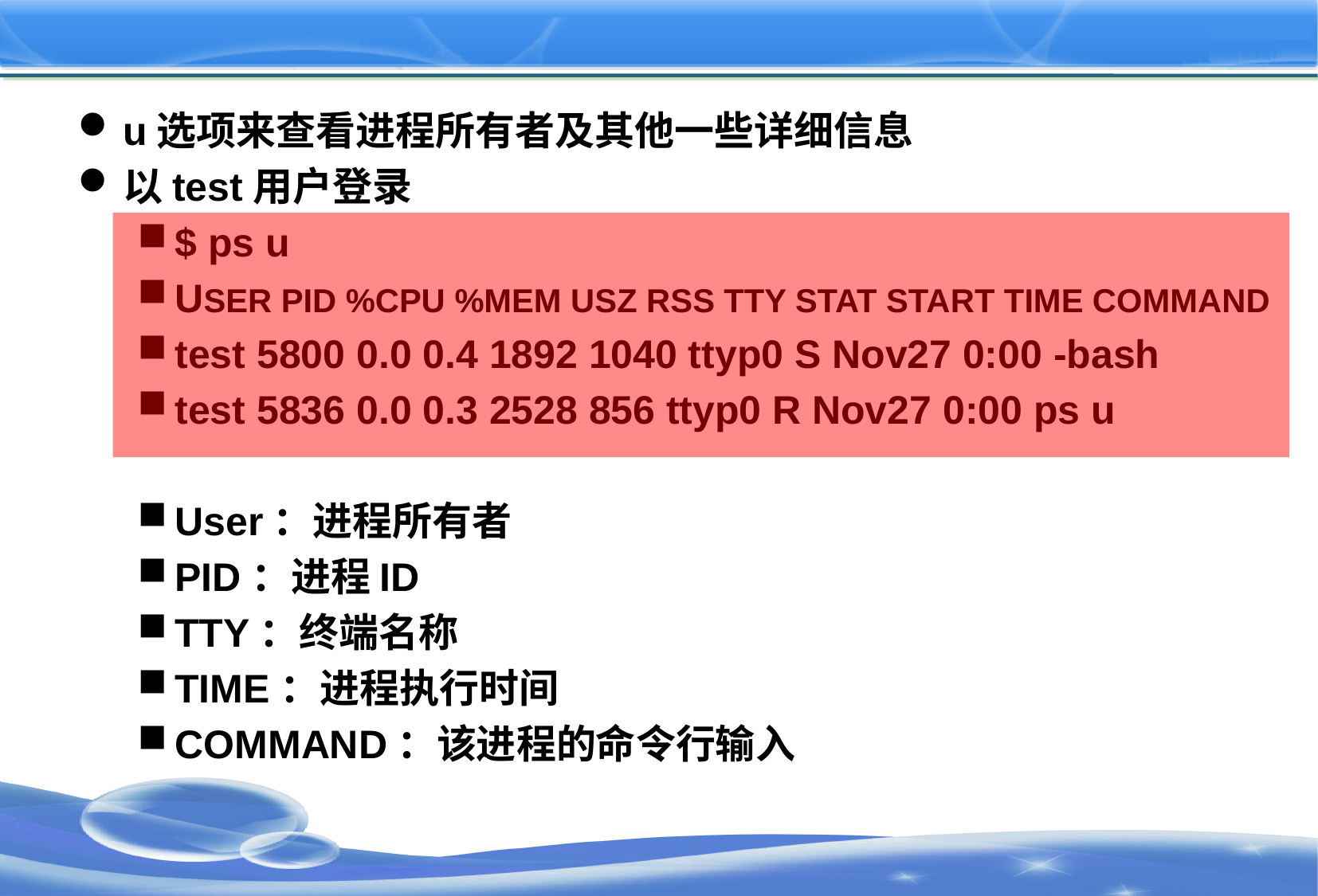

#
u选项来查看进程所有者及其他一些详细信息
以test用户登录
$ ps u
USER PID %CPU %MEM USZ RSS TTY STAT START TIME COMMAND
test 5800 0.0 0.4 1892 1040 ttyp0 S Nov27 0:00 -bash
test 5836 0.0 0.3 2528 856 ttyp0 R Nov27 0:00 ps u

User：进程所有者
PID：进程ID
TTY：终端名称
TIME：进程执行时间
COMMAND：该进程的命令行输入